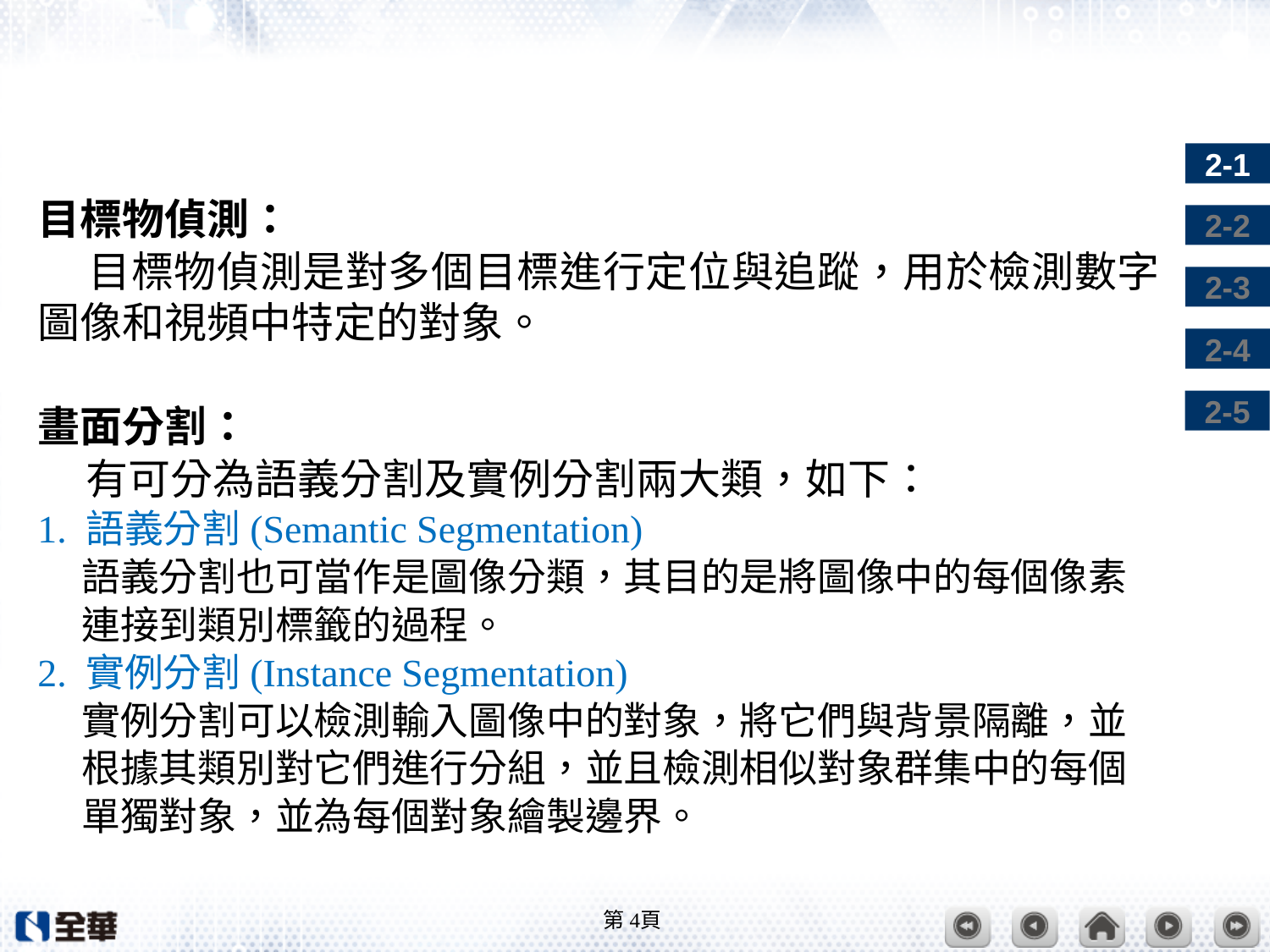

#
目標物偵測：
    目標物偵測是對多個目標進行定位與追蹤，用於檢測數字圖像和視頻中特定的對象。

畫面分割：
    有可分為語義分割及實例分割兩大類，如下：
1. 語義分割(Semantic Segmentation)
    語義分割也可當作是圖像分類，其目的是將圖像中的每個像素
    連接到類別標籤的過程。
2. 實例分割(Instance Segmentation)
    實例分割可以檢測輸入圖像中的對象，將它們與背景隔離，並
    根據其類別對它們進行分組，並且檢測相似對象群集中的每個
    單獨對象，並為每個對象繪製邊界。